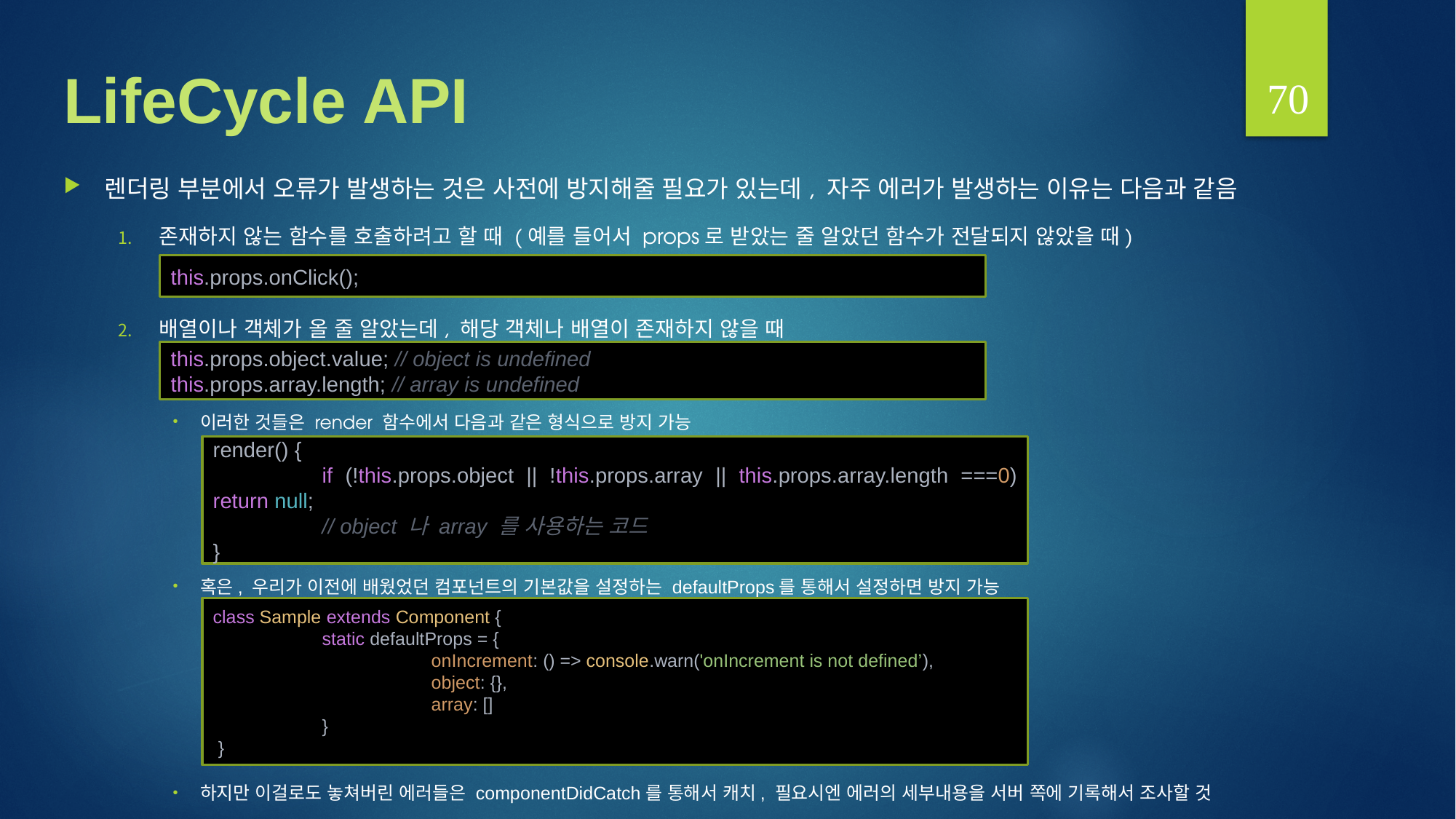

70
# LifeCycle API
렌더링 부분에서 오류가 발생하는 것은 사전에 방지해줄 필요가 있는데, 자주 에러가 발생하는 이유는 다음과 같음
존재하지 않는 함수를 호출하려고 할 때 (예를 들어서 props로 받았는 줄 알았던 함수가 전달되지 않았을 때)

배열이나 객체가 올 줄 알았는데, 해당 객체나 배열이 존재하지 않을 때

이러한 것들은 render 함수에서 다음과 같은 형식으로 방지 가능

this.props.onClick();
this.props.object.value; // object is undefined
this.props.array.length; // array is undefined
render() {
	if (!this.props.object || !this.props.array || this.props.array.length ===0) return null;
	// object 나 array 를 사용하는 코드
}
혹은, 우리가 이전에 배웠었던 컴포넌트의 기본값을 설정하는 defaultProps를 통해서 설정하면 방지 가능

하지만 이걸로도 놓쳐버린 에러들은 componentDidCatch를 통해서 캐치, 필요시엔 에러의 세부내용을 서버 쪽에 기록해서 조사할 것
class Sample extends Component {
	static defaultProps = {
		onIncrement: () => console.warn('onIncrement is not defined’),
		object: {},
		array: []
	}
 }